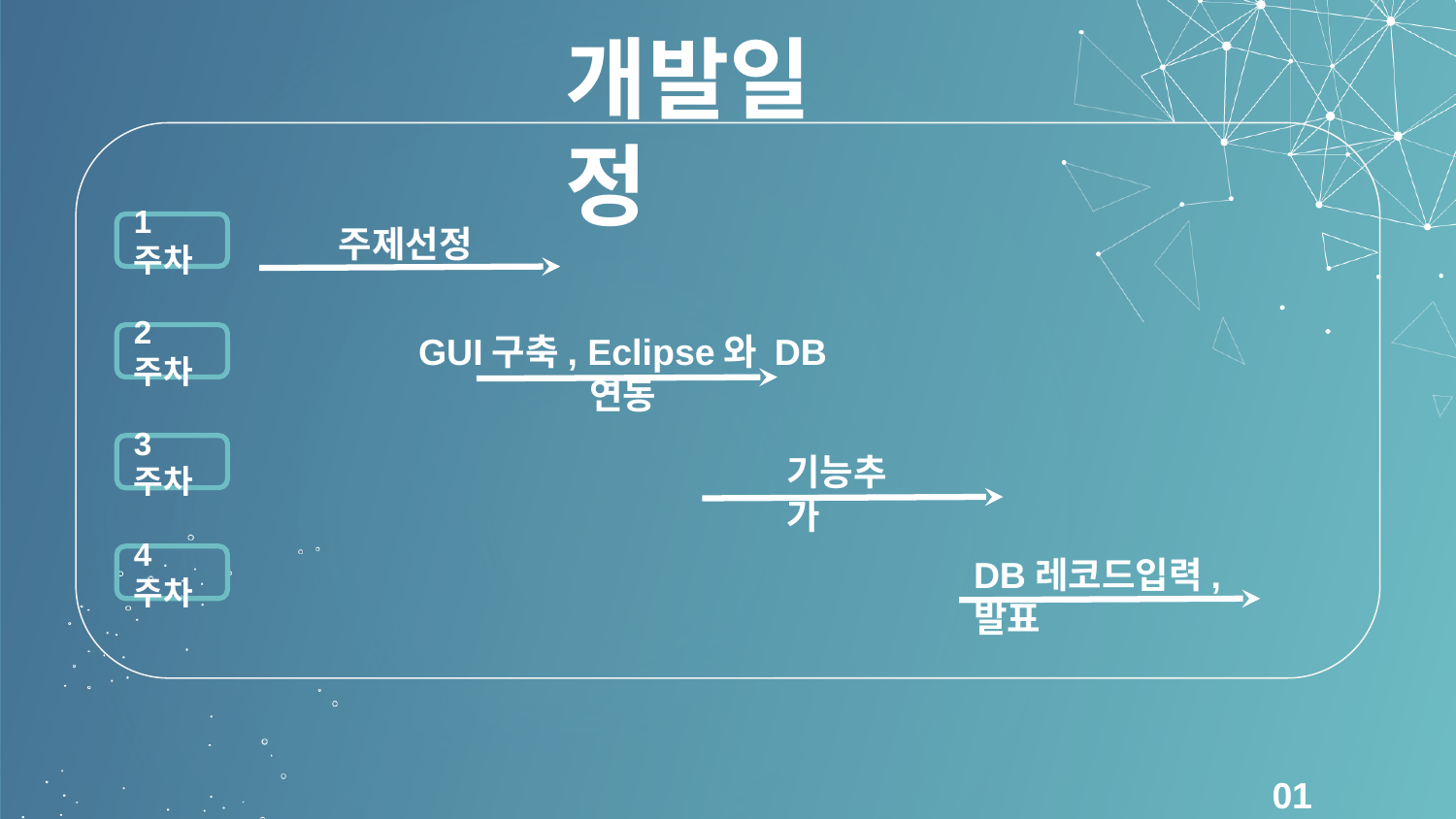

개발일정

주제선정
1주차
GUI구축, Eclipse와 DB연동
2주차
기능추가
3주차
DB레코드입력, 발표
4주차
01 개발개요